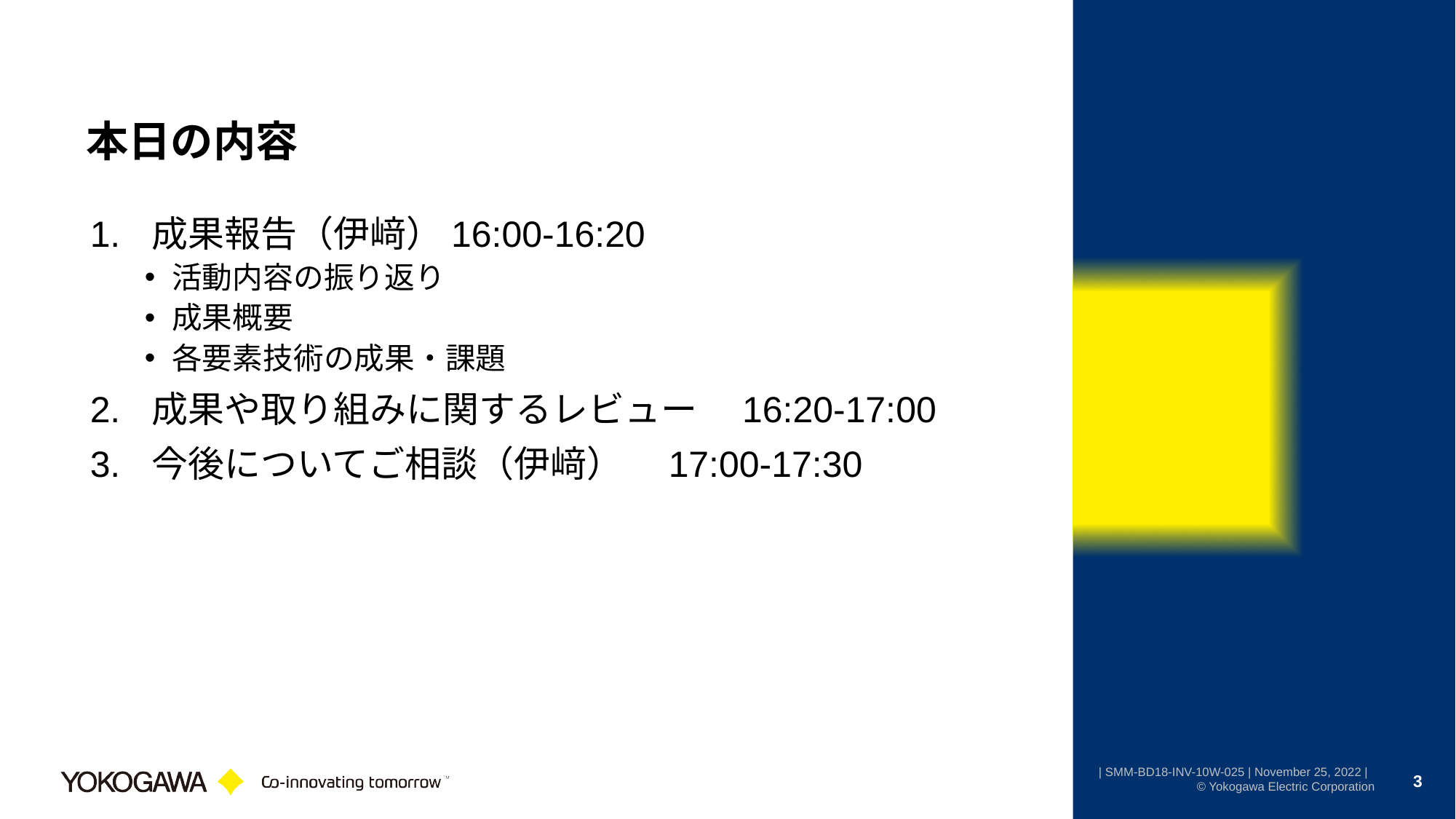

# 本日の内容
成果報告（伊﨑）16:00-16:20
活動内容の振り返り
成果概要
各要素技術の成果・課題
成果や取り組みに関するレビュー　16:20-17:00
今後についてご相談（伊﨑）　17:00-17:30
3